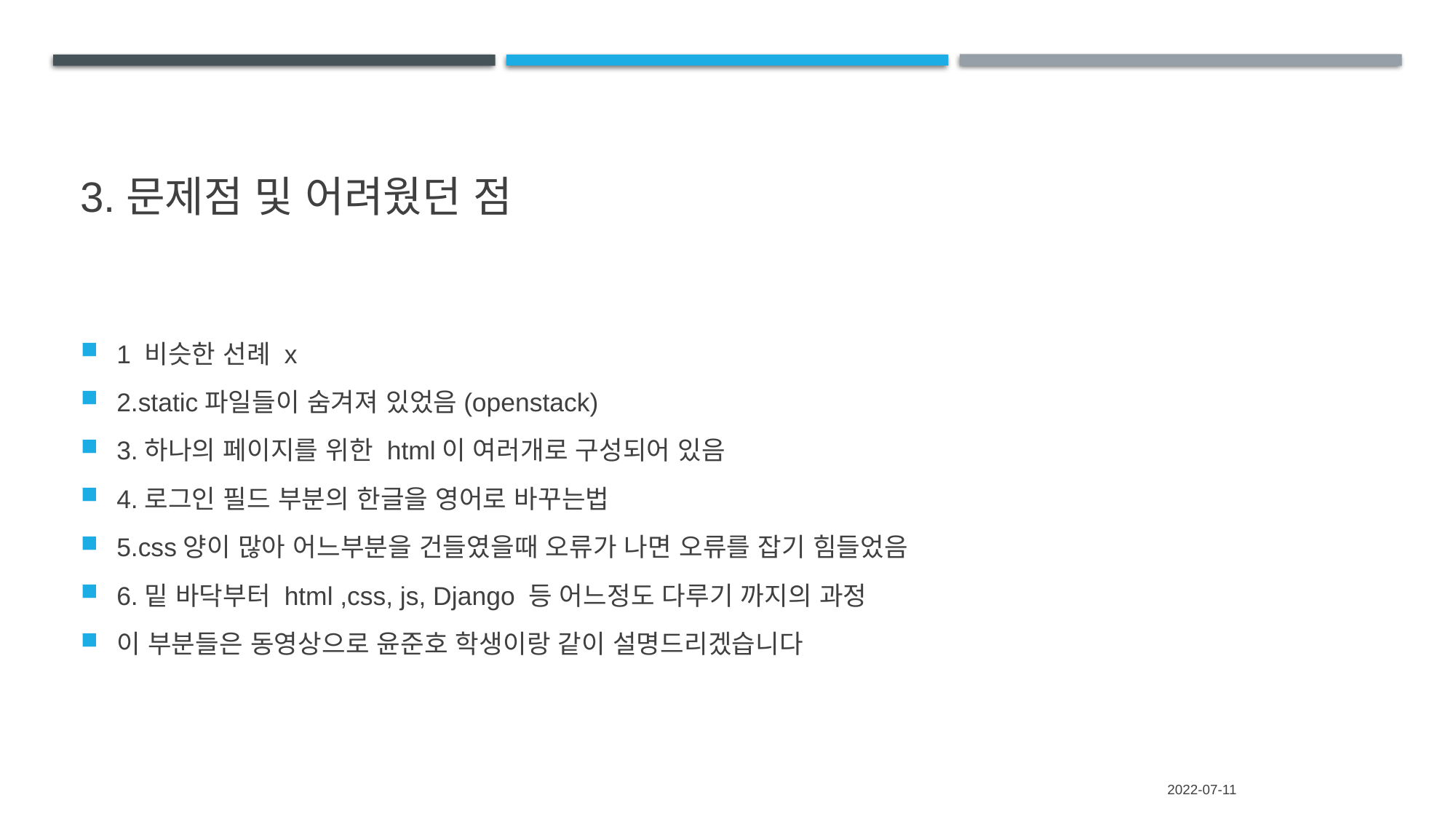

# 3.문제점 및 어려웠던 점
1 비슷한 선례 x
2.static파일들이 숨겨져 있었음(openstack)
3.하나의 페이지를 위한 html이 여러개로 구성되어 있음
4.로그인 필드 부분의 한글을 영어로 바꾸는법
5.css양이 많아 어느부분을 건들였을때 오류가 나면 오류를 잡기 힘들었음
6.밑 바닥부터 html ,css, js, Django 등 어느정도 다루기 까지의 과정
이 부분들은 동영상으로 윤준호 학생이랑 같이 설명드리겠습니다
2022-07-11